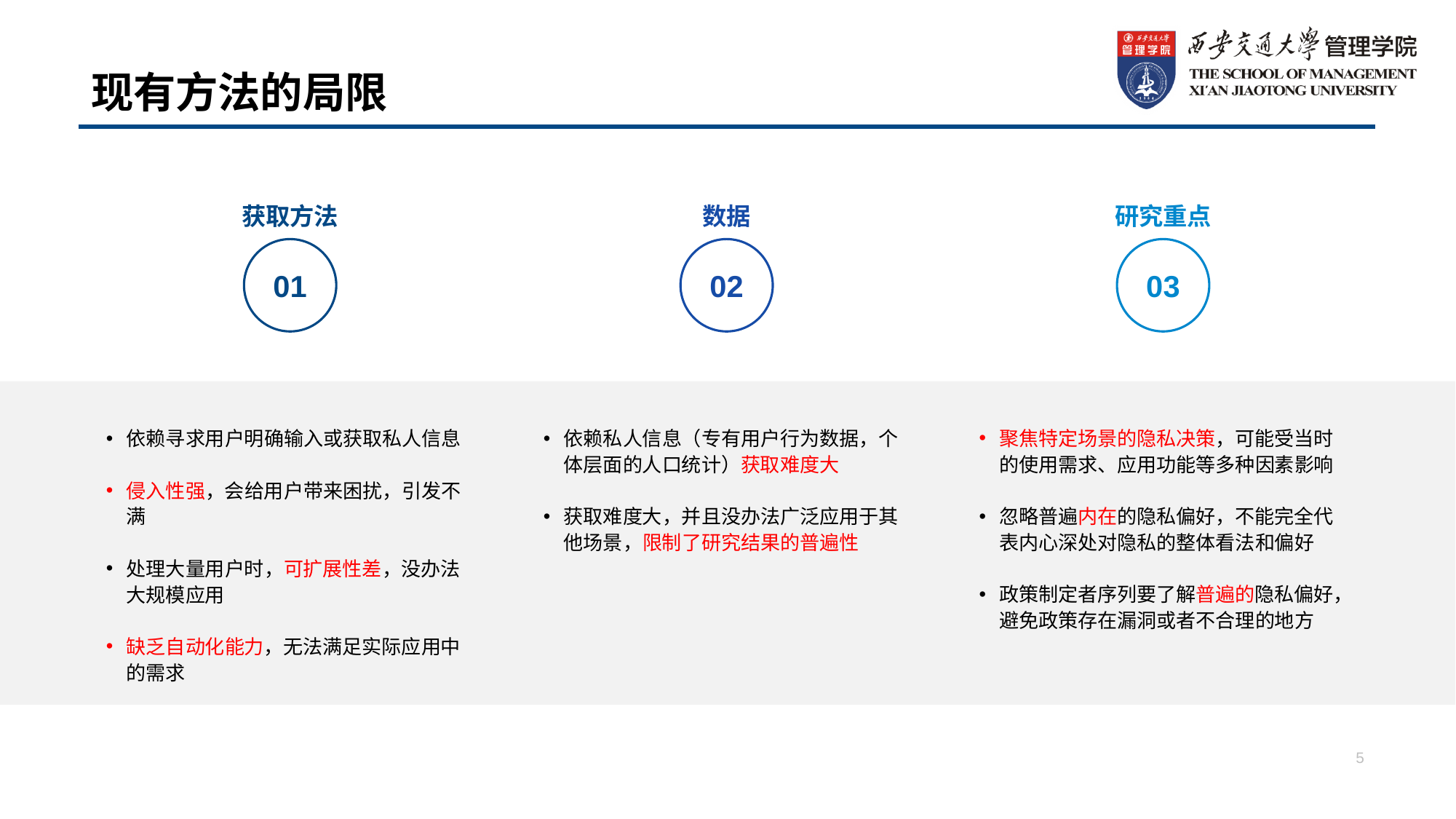

# 现有方法的局限
获取方法
数据
研究重点
01
02
03

聚焦特定场景的隐私决策，可能受当时的使用需求、应用功能等多种因素影响

忽略普遍内在的隐私偏好，不能完全代表内心深处对隐私的整体看法和偏好

政策制定者序列要了解普遍的隐私偏好，避免政策存在漏洞或者不合理的地方
依赖私人信息（专有用户行为数据，个体层面的人口统计）获取难度大

获取难度大，并且没办法广泛应用于其他场景，限制了研究结果的普遍性
依赖寻求用户明确输入或获取私人信息

侵入性强，会给用户带来困扰，引发不满

处理大量用户时，可扩展性差，没办法大规模应用

缺乏自动化能力，无法满足实际应用中的需求
5